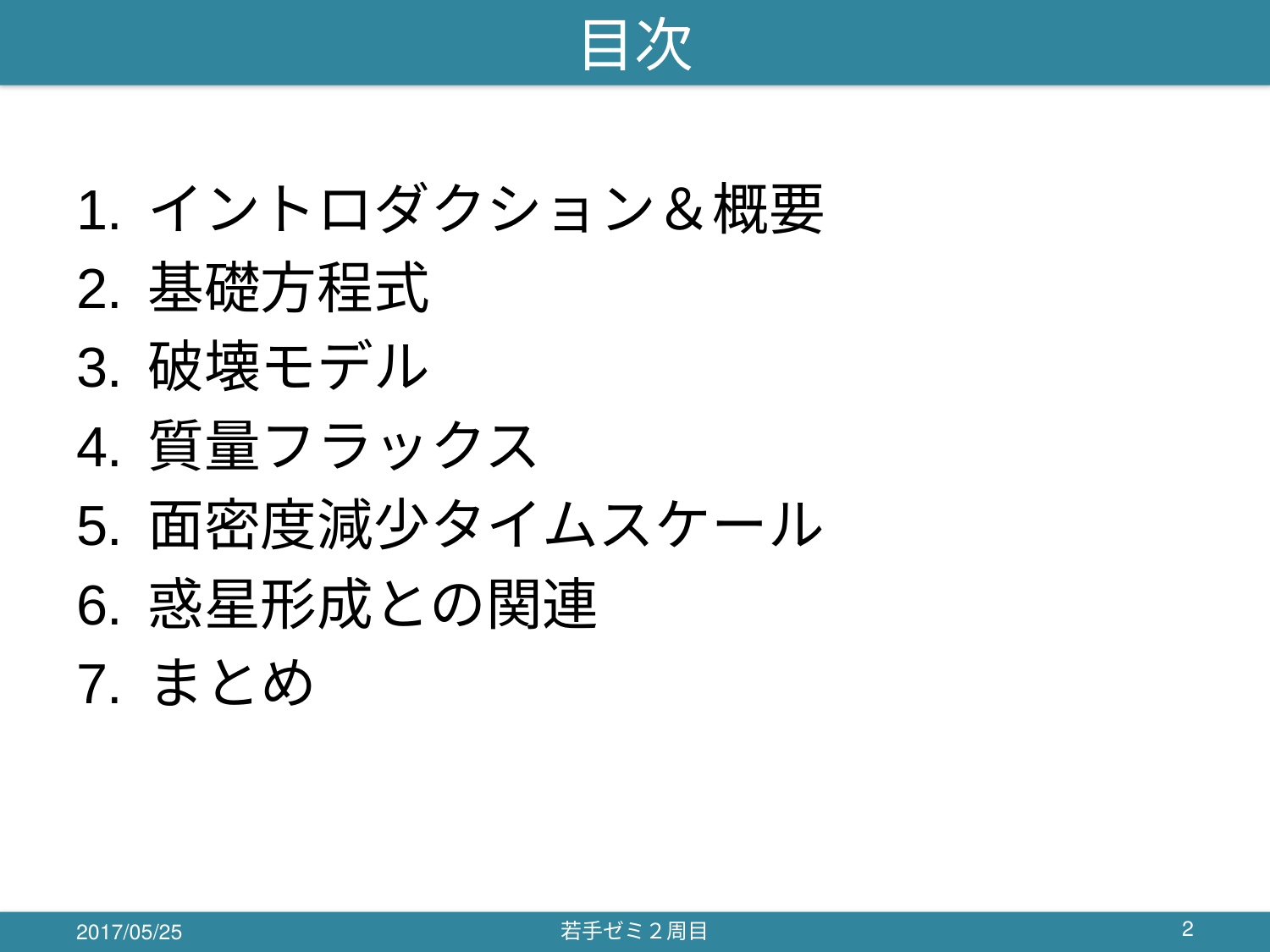

# 目次
イントロダクション＆概要
基礎方程式
破壊モデル
質量フラックス
面密度減少タイムスケール
惑星形成との関連
まとめ
2017/05/25
若手ゼミ２周目
2